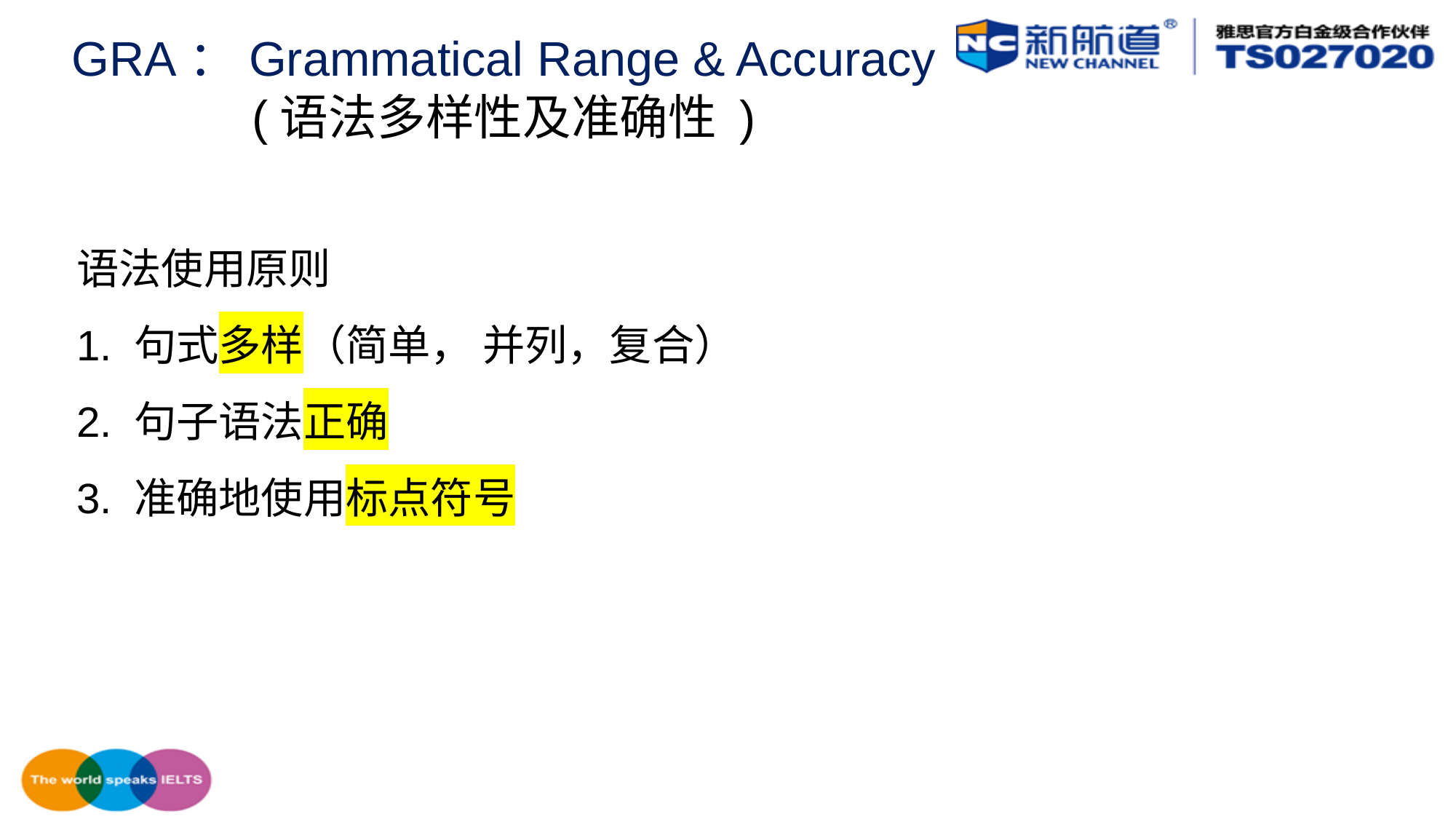

GRA：Grammatical Range & Accuracy
(语法多样性及准确性 )

语法使用原则
1. 句式多样（简单， 并列，复合）
2. 句子语法正确
3. 准确地使用标点符号